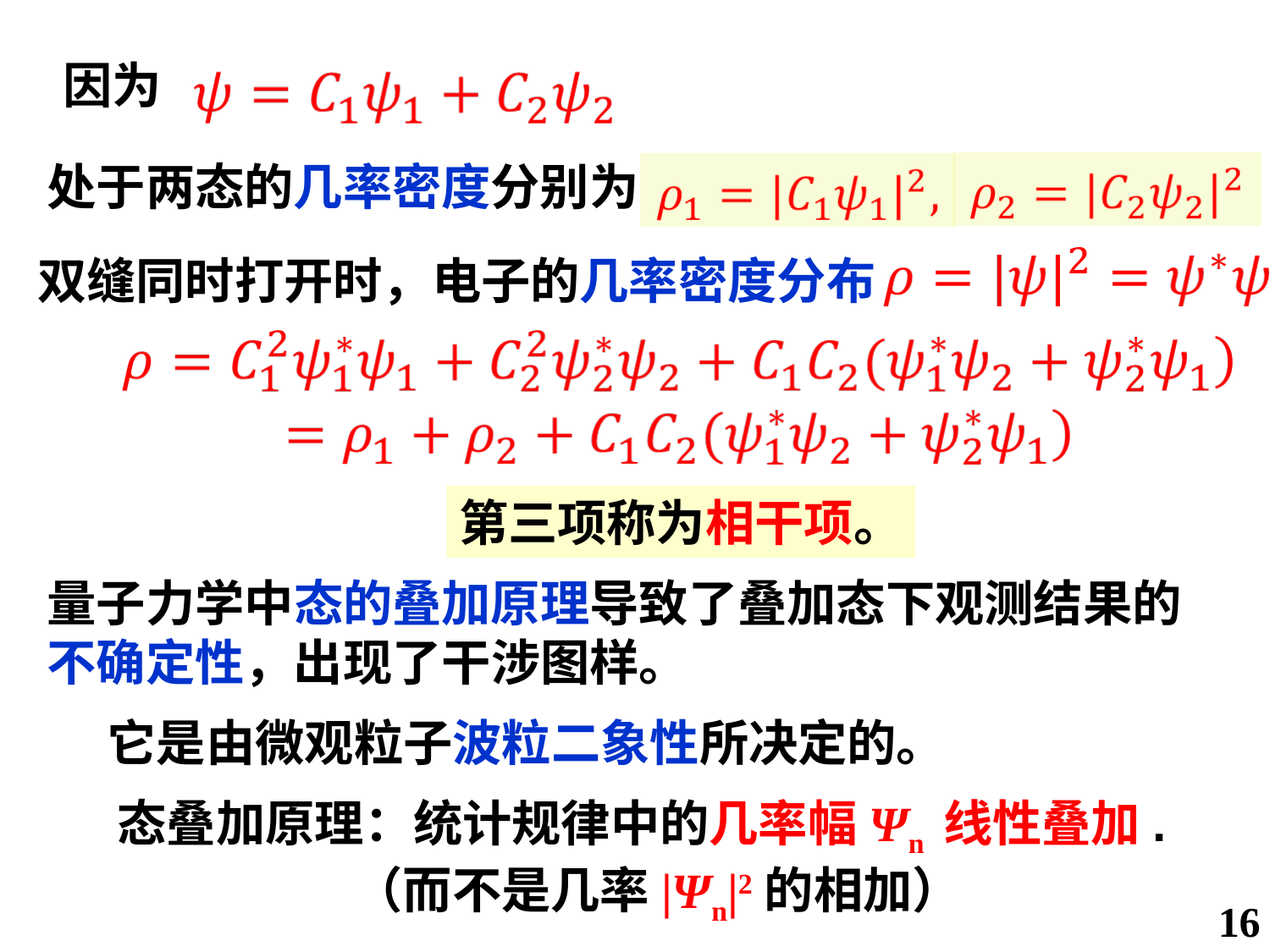

因为

处于两态的几率密度分别为

双缝同时打开时，电子的几率密度分布

第三项称为相干项。
量子力学中态的叠加原理导致了叠加态下观测结果的不确定性，出现了干涉图样。
它是由微观粒子波粒二象性所决定的。
态叠加原理：统计规律中的几率幅Ψn 线性叠加.
                    （而不是几率|Ψn|2的相加）
16